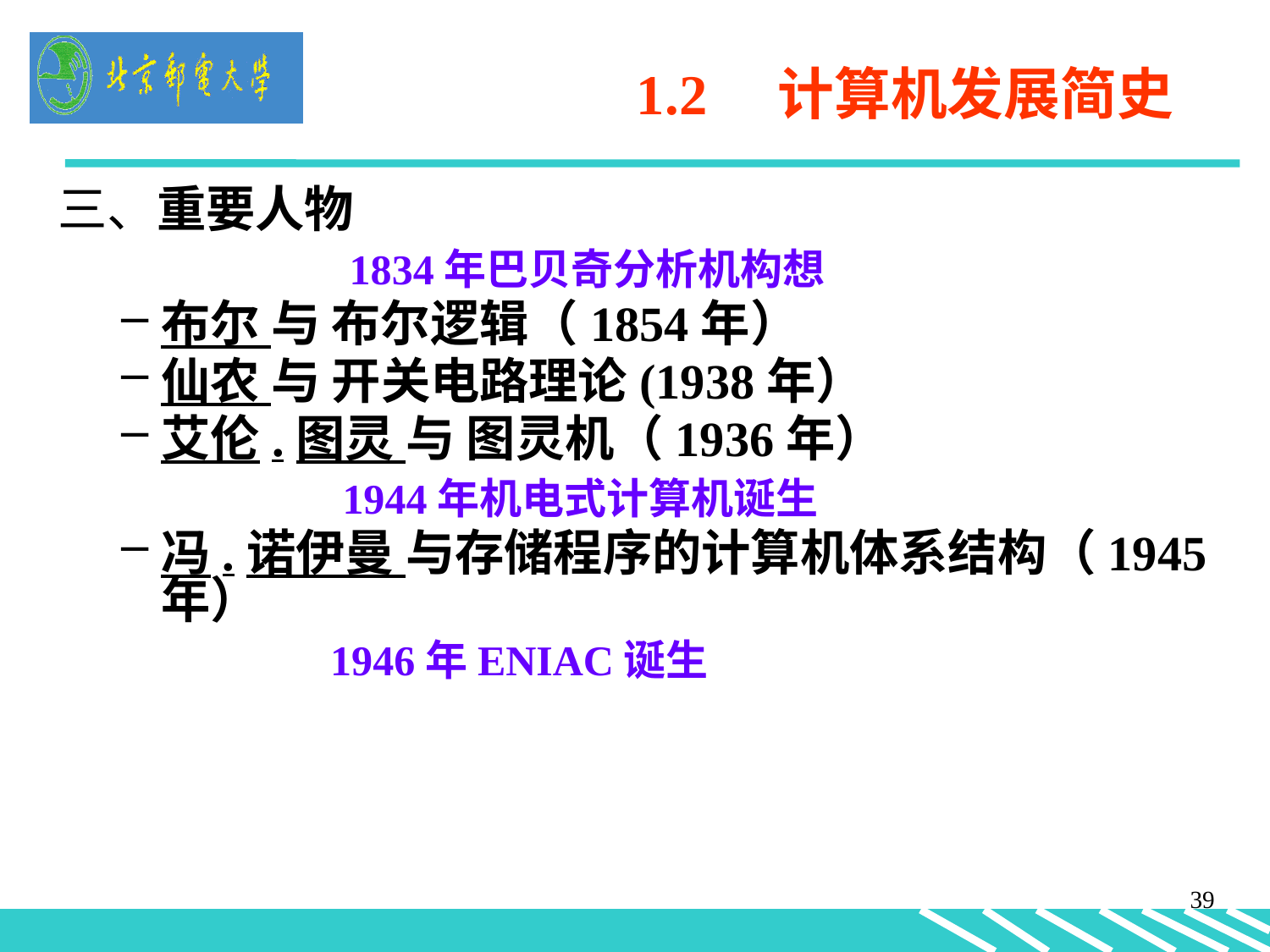

1.2    计算机发展简史
三、重要人物
                        1834年巴贝奇分析机构想
布尔 与 布尔逻辑（1854年）
仙农 与 开关电路理论(1938年）
艾伦.图灵 与 图灵机（1936年）
                  1944年机电式计算机诞生
冯.诺伊曼 与存储程序的计算机体系结构（1945年）
                 1946年ENIAC诞生

39